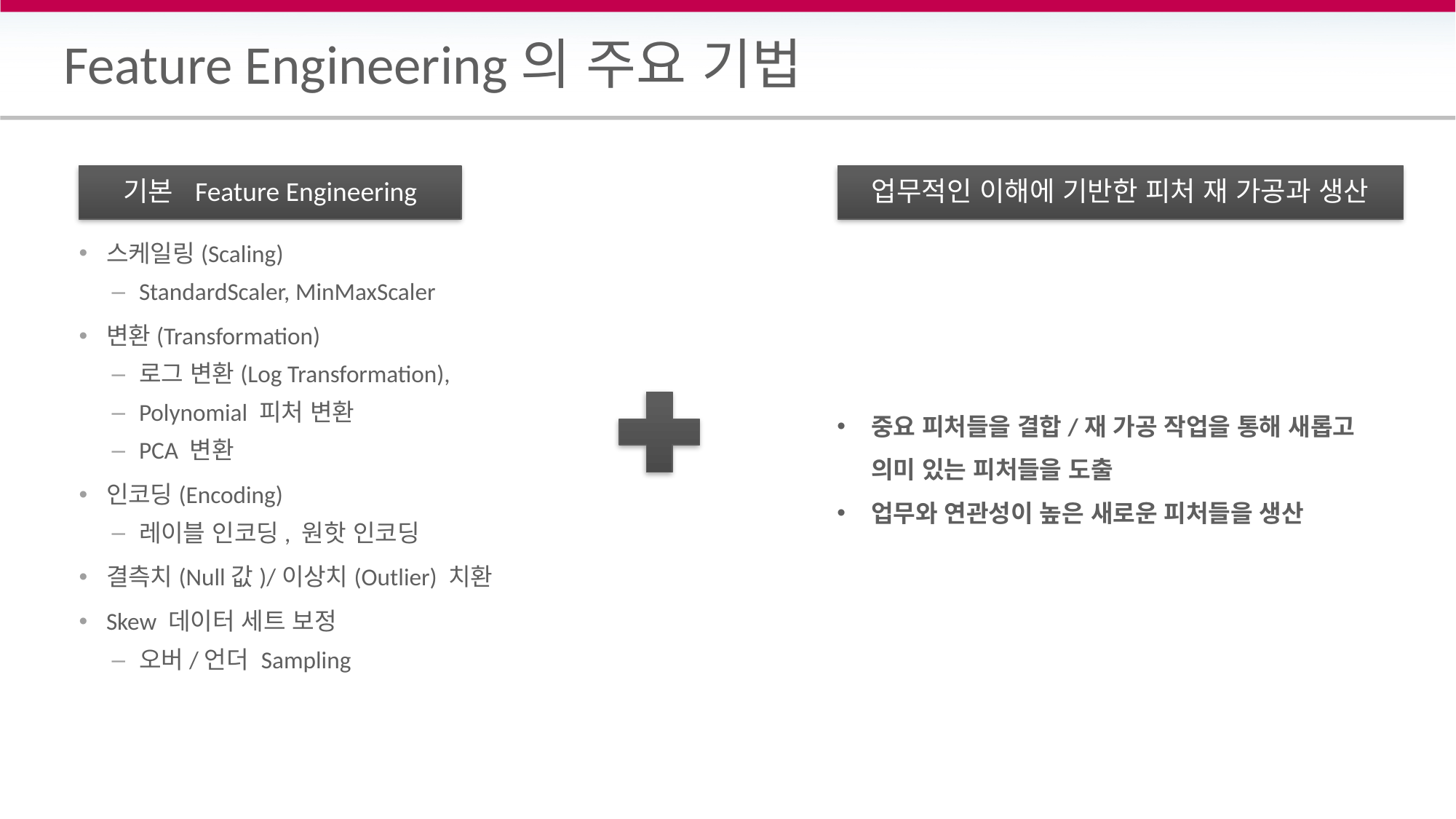

# Feature Engineering의 주요 기법
기본  Feature Engineering
업무적인 이해에 기반한 피처 재 가공과 생산
스케일링(Scaling)
StandardScaler, MinMaxScaler
변환(Transformation)
로그 변환(Log Transformation),
Polynomial 피처 변환
PCA 변환
인코딩(Encoding)
레이블 인코딩, 원핫 인코딩
결측치(Null값)/이상치(Outlier) 치환
Skew 데이터 세트 보정
오버/언더 Sampling

중요 피처들을 결합/재 가공 작업을 통해 새롭고 의미 있는 피처들을 도출
업무와 연관성이 높은 새로운 피처들을 생산